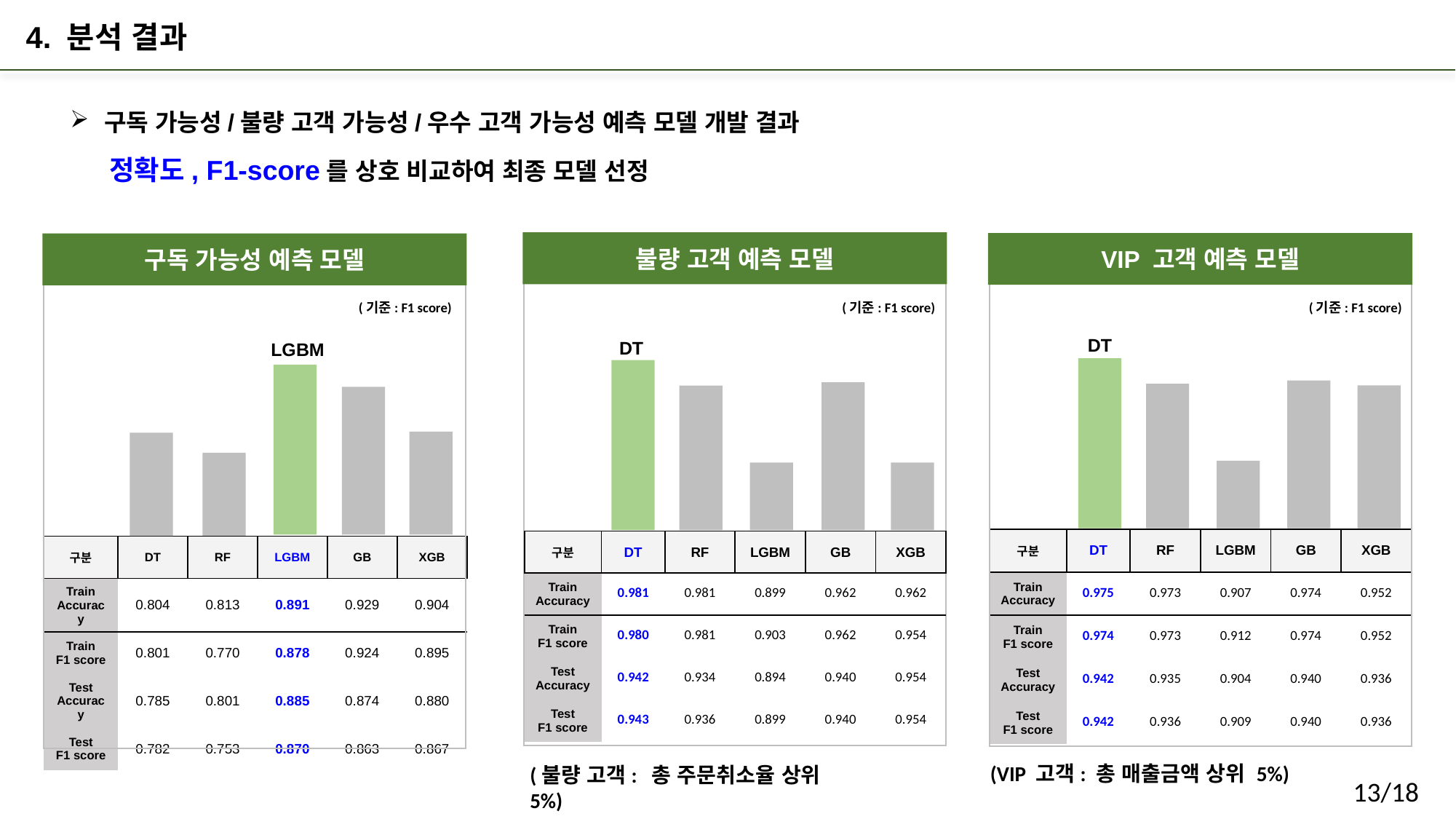

4. 분석 결과
구독 가능성/불량 고객 가능성/우수 고객 가능성 예측 모델 개발 결과
     정확도, F1-score를 상호 비교하여 최종 모델 선정
불량 고객 예측 모델
VIP 고객 예측 모델
구독 가능성 예측 모델

(기준: F1 score)
(기준: F1 score)
(기준: F1 score)
DT
DT
LGBM

| 구분 | DT | RF | LGBM | GB | XGB |
| --- | --- | --- | --- | --- | --- |
| Train Accuracy | 0.975 | 0.973 | 0.907 | 0.974 | 0.952 |
| Train F1 score | 0.974 | 0.973 | 0.912 | 0.974 | 0.952 |
| Test Accuracy | 0.942 | 0.935 | 0.904 | 0.940 | 0.936 |
| Test F1 score | 0.942 | 0.936 | 0.909 | 0.940 | 0.936 |
| 구분 | DT | RF | LGBM | GB | XGB |
| --- | --- | --- | --- | --- | --- |
| Train Accuracy | 0.981 | 0.981 | 0.899 | 0.962 | 0.962 |
| Train F1 score | 0.980 | 0.981 | 0.903 | 0.962 | 0.954 |
| Test Accuracy | 0.942 | 0.934 | 0.894 | 0.940 | 0.954 |
| Test F1 score | 0.943 | 0.936 | 0.899 | 0.940 | 0.954 |
| 구분 | DT | RF | LGBM | GB | XGB |
| --- | --- | --- | --- | --- | --- |
| Train Accuracy | 0.804 | 0.813 | 0.891 | 0.929 | 0.904 |
| Train F1 score | 0.801 | 0.770 | 0.878 | 0.924 | 0.895 |
| Test Accuracy | 0.785 | 0.801 | 0.885 | 0.874 | 0.880 |
| Test F1 score | 0.782 | 0.753 | 0.870 | 0.863 | 0.867 |
(VIP 고객: 총 매출금액 상위 5%)
(불량 고객:  총 주문취소율 상위 5%)
13/18